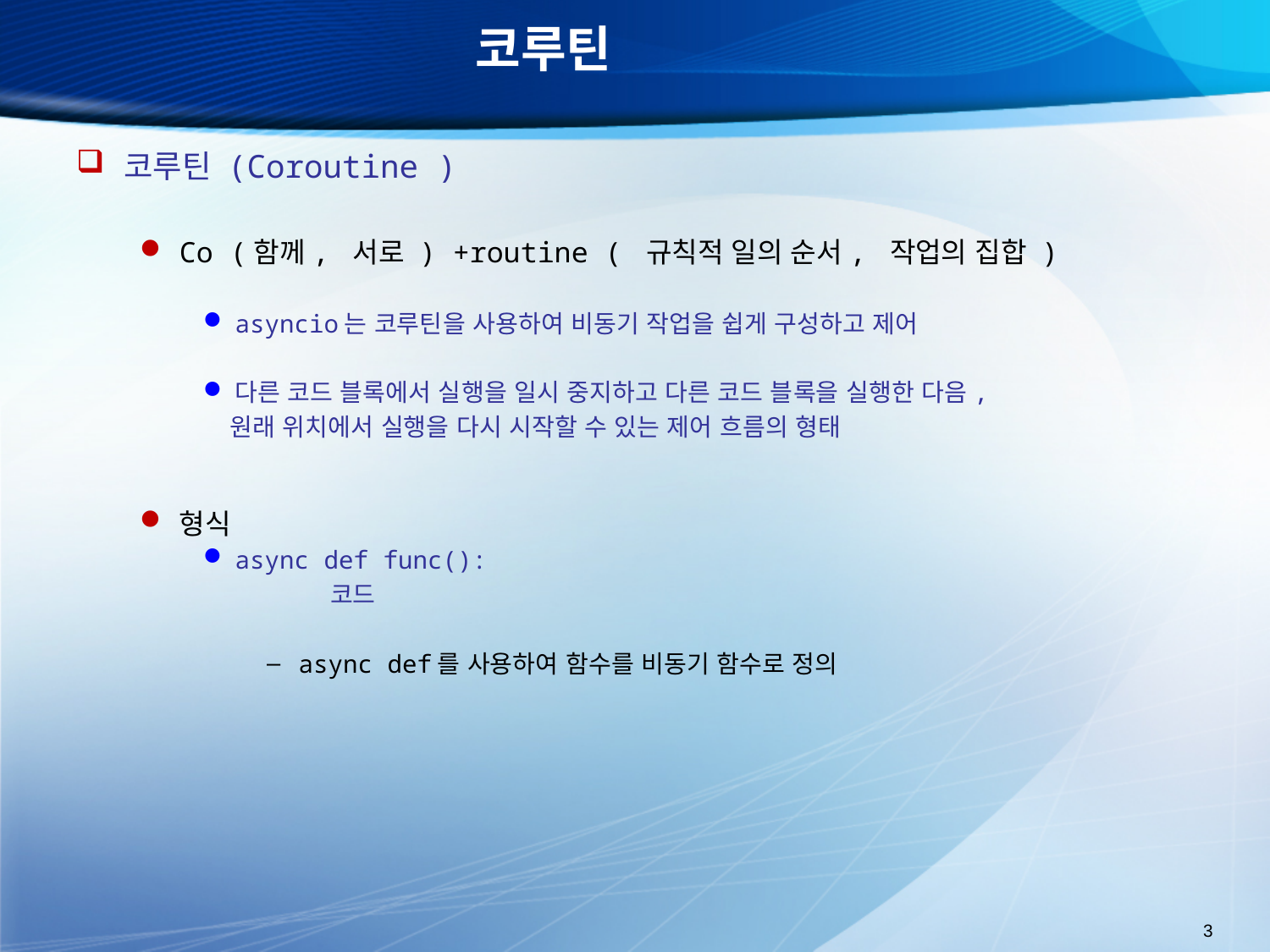

# 코루틴
코루틴 (Coroutine )

Co (함께, 서로 ) +routine ( 규칙적 일의 순서, 작업의 집합 )

asyncio는 코루틴을 사용하여 비동기 작업을 쉽게 구성하고 제어

다른 코드 블록에서 실행을 일시 중지하고 다른 코드 블록을 실행한 다음,
   원래 위치에서 실행을 다시 시작할 수 있는 제어 흐름의 형태

형식
async def func():
	코드

async def를 사용하여 함수를 비동기 함수로 정의